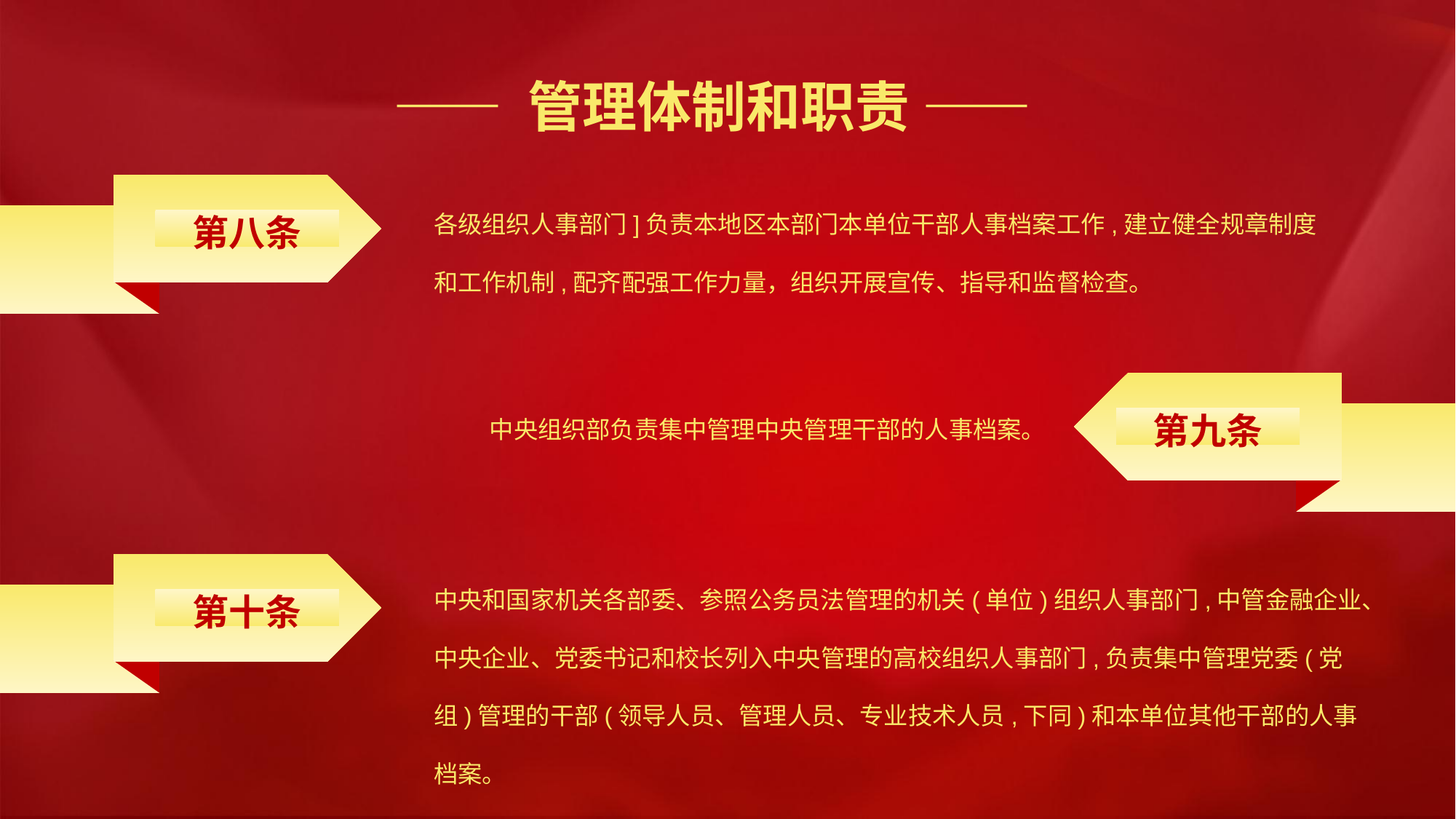

—— 管理体制和职责 ——

第八条

各级组织人事部门]负责本地区本部门本单位干部人事档案工作,建立健全规章制度和工作机制,配齐配强工作力量，组织开展宣传、指导和监督检查。

第九条

中央组织部负责集中管理中央管理干部的人事档案。
中央和国家机关各部委、参照公务员法管理的机关(单位)组织人事部门,中管金融企业、中央企业、党委书记和校长列入中央管理的高校组织人事部门,负责集中管理党委(党组)管理的干部(领导人员、管理人员、专业技术人员,下同)和本单位其他干部的人事档案。

第十条

中央和国家机关各部委、参照公务员法管理的机关(单位)组织人事部门,中管金融企业、中央企业、党委书
记和校长列入中央管理的高校组织人事部门,负责集中管理党委(党组)管理的干部(领导人员、管理人员、
专业技术人员,下同)和本单位其他干部的人事档案。